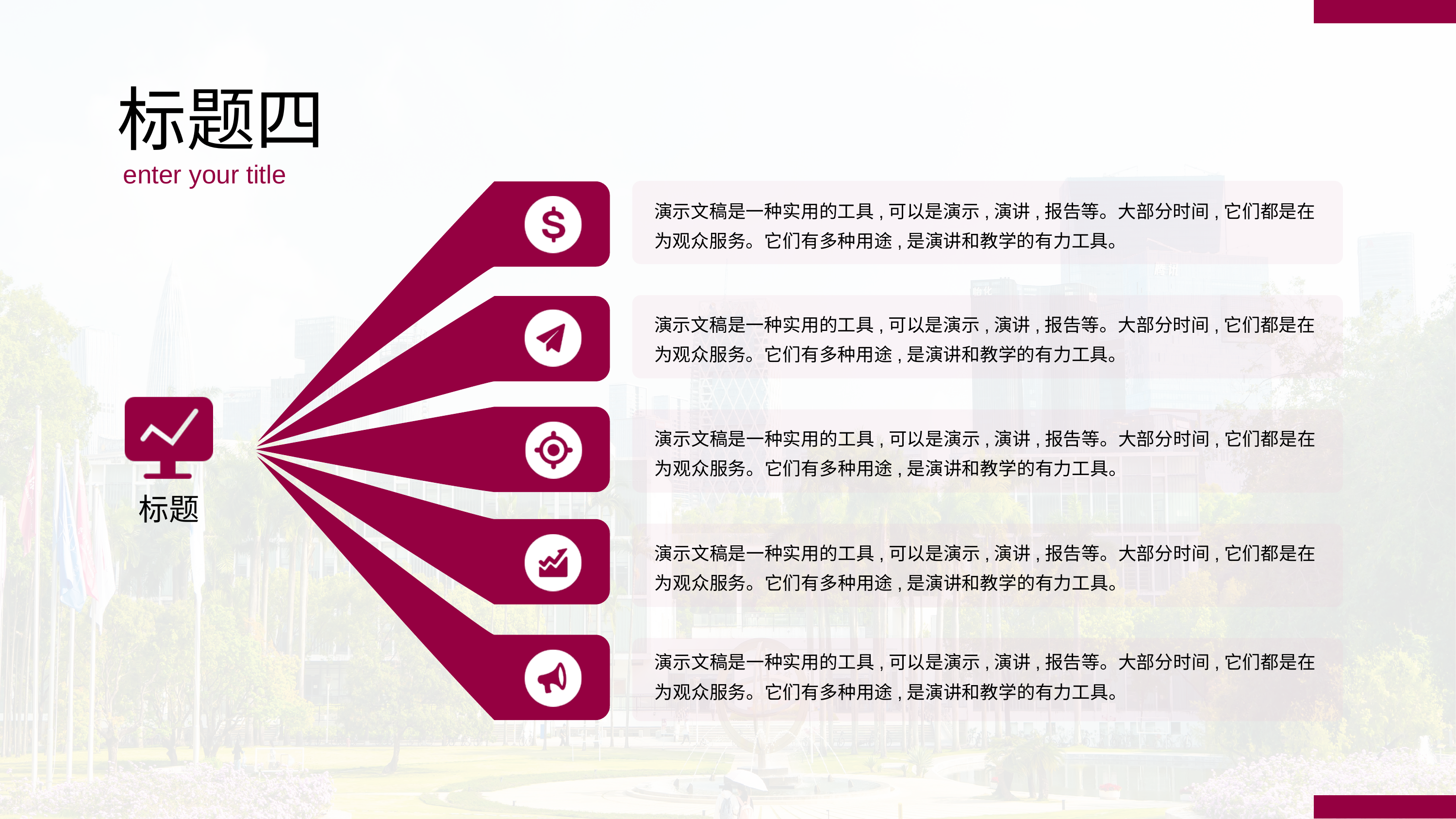

标题四
enter your title

演示文稿是一种实用的工具,可以是演示,演讲,报告等。大部分时间,它们都是在为观众服务。它们有多种用途,是演讲和教学的有力工具。

演示文稿是一种实用的工具,可以是演示,演讲,报告等。大部分时间,它们都是在为观众服务。它们有多种用途,是演讲和教学的有力工具。

演示文稿是一种实用的工具,可以是演示,演讲,报告等。大部分时间,它们都是在为观众服务。它们有多种用途,是演讲和教学的有力工具。

标题

演示文稿是一种实用的工具,可以是演示,演讲,报告等。大部分时间,它们都是在为观众服务。它们有多种用途,是演讲和教学的有力工具。

演示文稿是一种实用的工具,可以是演示,演讲,报告等。大部分时间,它们都是在为观众服务。它们有多种用途,是演讲和教学的有力工具。